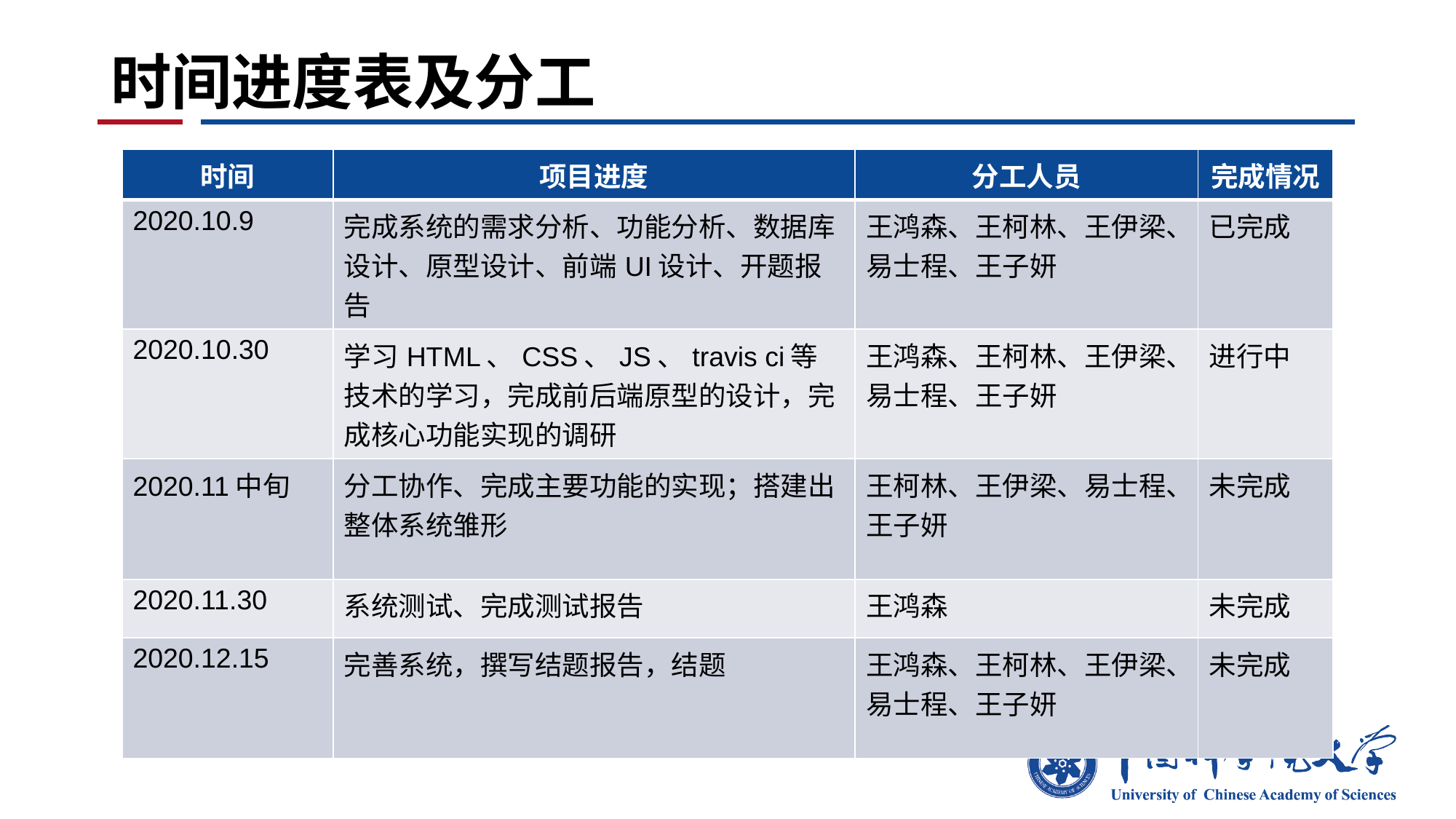

# 时间进度表及分工
| 时间 | 项目进度 | 分工人员 | 完成情况 |
| --- | --- | --- | --- |
| 2020.10.9 | 完成系统的需求分析、功能分析、数据库设计、原型设计、前端UI设计、开题报告 | 王鸿森、王柯林、王伊梁、易士程、王子妍 | 已完成 |
| 2020.10.30 | 学习HTML、CSS、JS、travis ci等技术的学习，完成前后端原型的设计，完成核心功能实现的调研 | 王鸿森、王柯林、王伊梁、易士程、王子妍 | 进行中 |
| 2020.11中旬 | 分工协作、完成主要功能的实现；搭建出整体系统雏形 | 王柯林、王伊梁、易士程、王子妍 | 未完成 |
| 2020.11.30 | 系统测试、完成测试报告 | 王鸿森 | 未完成 |
| 2020.12.15 | 完善系统，撰写结题报告，结题 | 王鸿森、王柯林、王伊梁、易士程、王子妍 | 未完成 |